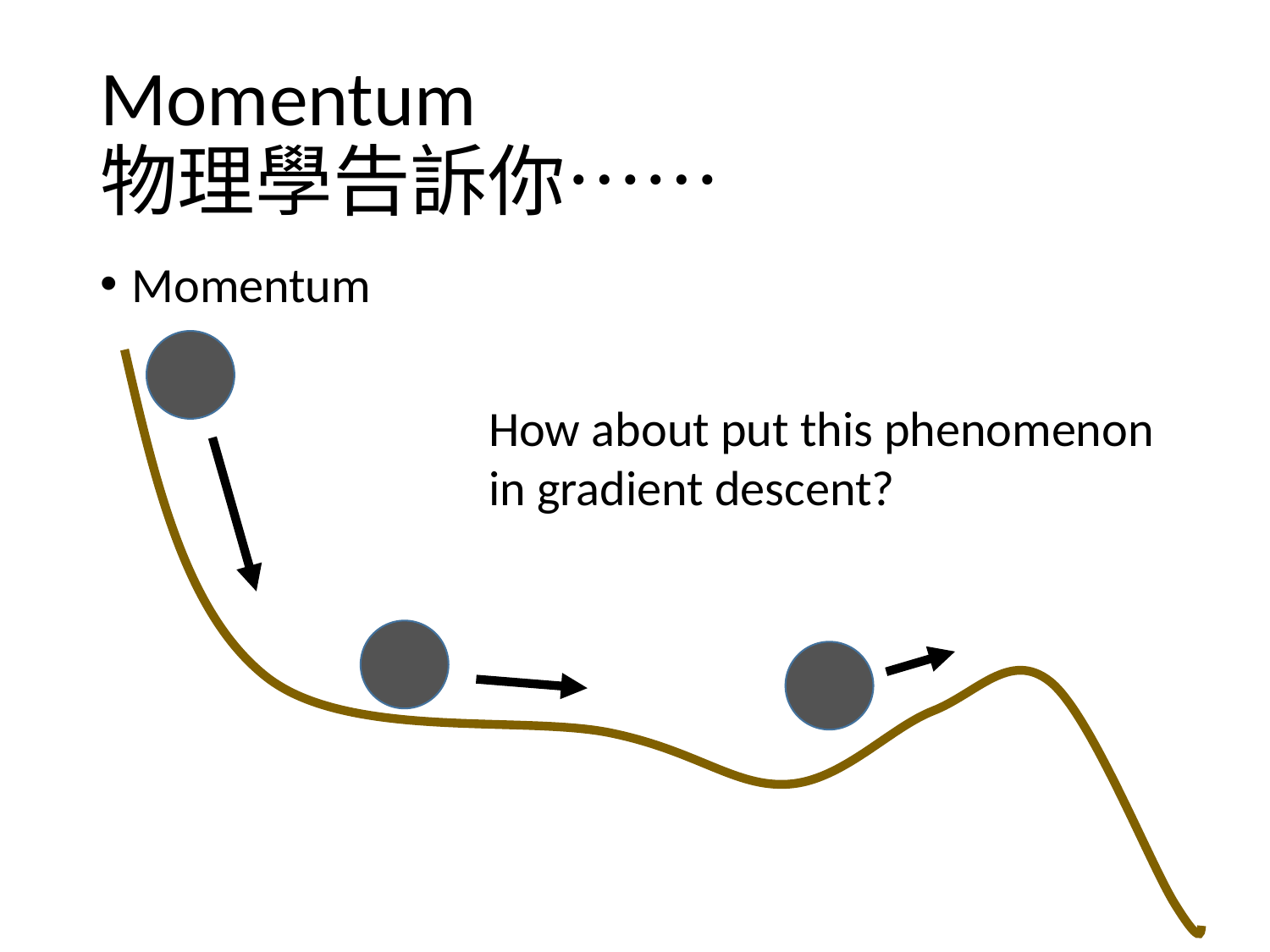

# Momentum 物理學告訴你……
Momentum

How about put this phenomenon in gradient descent?